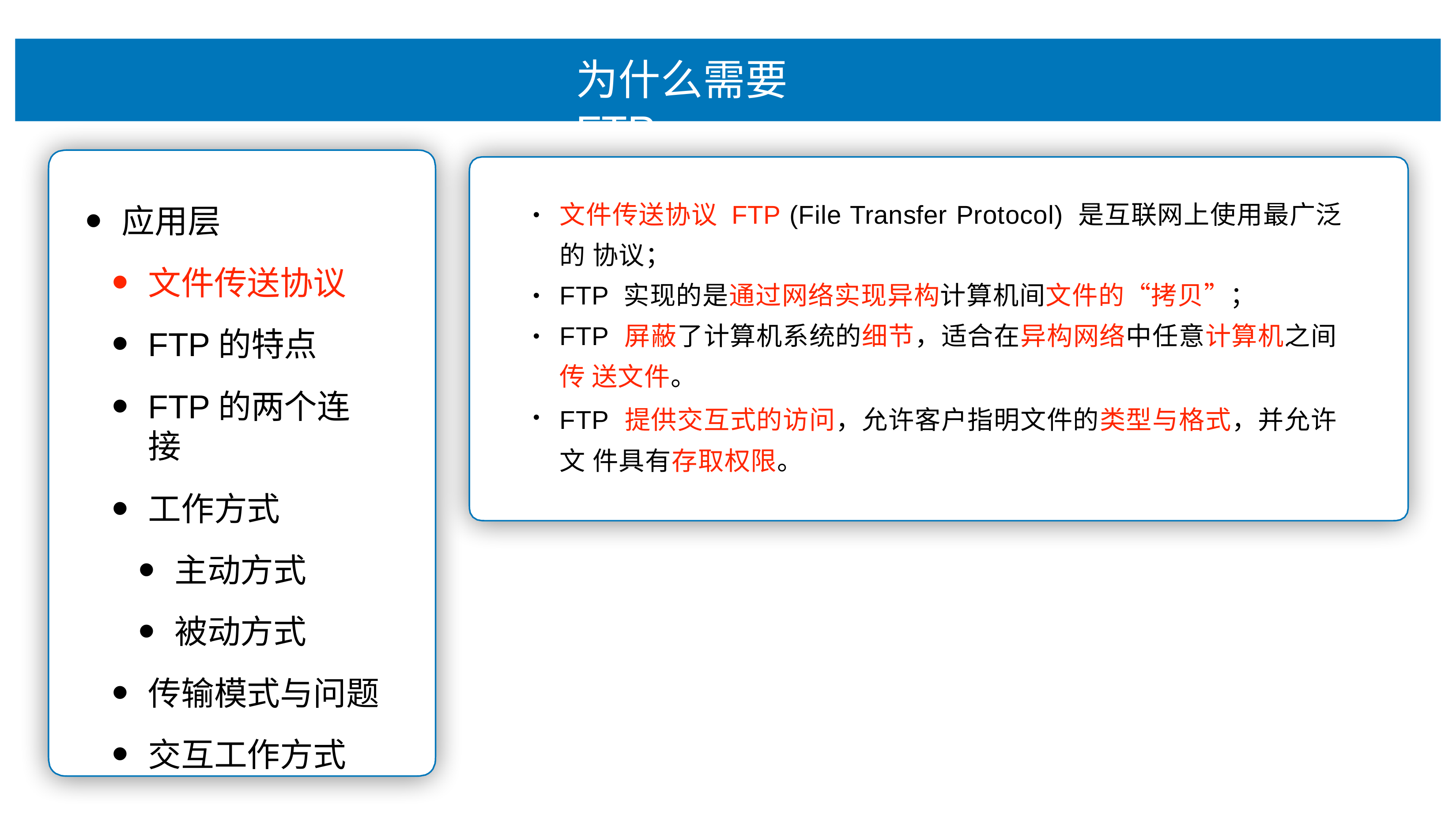

# 为什么需要 FTP

⽂件传送协议 FTP (File Transfer Protocol) 是互联⽹上使⽤最⼴泛的 协议；
FTP 实现的是通过⽹络实现异构计算机间⽂件的“拷⻉”；
FTP 屏蔽了计算机系统的细节，适合在异构⽹络中任意计算机之间传 送⽂件。
FTP 提供交互式的访问，允许客户指明⽂件的类型与格式，并允许⽂ 件具有存取权限。
应⽤层
⽂件传送协议
FTP的特点
FTP的两个连接
⼯作⽅式
主动⽅式
被动⽅式
传输模式与问题
交互⼯作⽅式
•
•
•
•